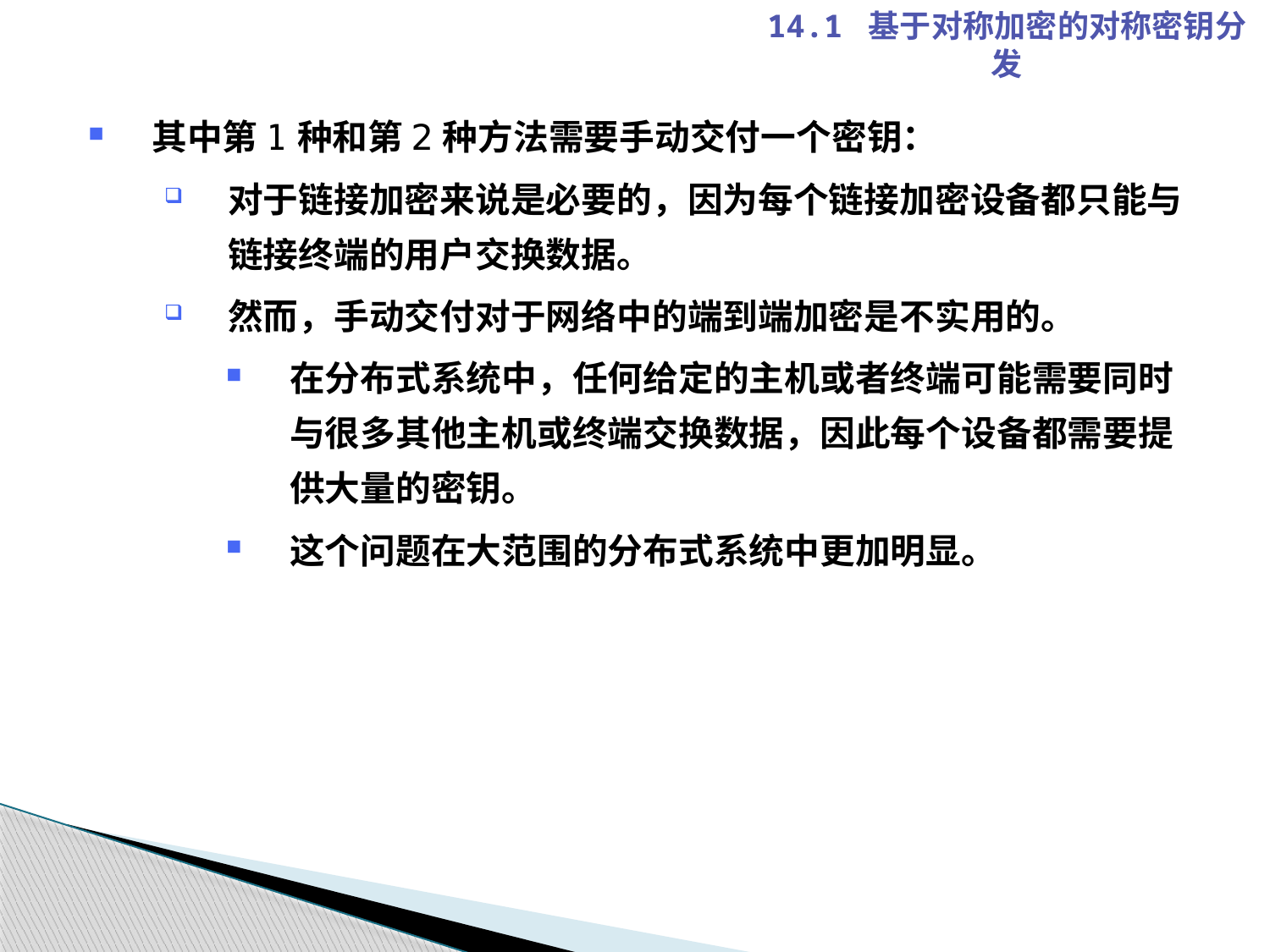

14.1 基于对称加密的对称密钥分发
其中第1种和第2种方法需要手动交付一个密钥：
对于链接加密来说是必要的，因为每个链接加密设备都只能与链接终端的用户交换数据。
然而，手动交付对于网络中的端到端加密是不实用的。
在分布式系统中，任何给定的主机或者终端可能需要同时与很多其他主机或终端交换数据，因此每个设备都需要提供大量的密钥。
这个问题在大范围的分布式系统中更加明显。